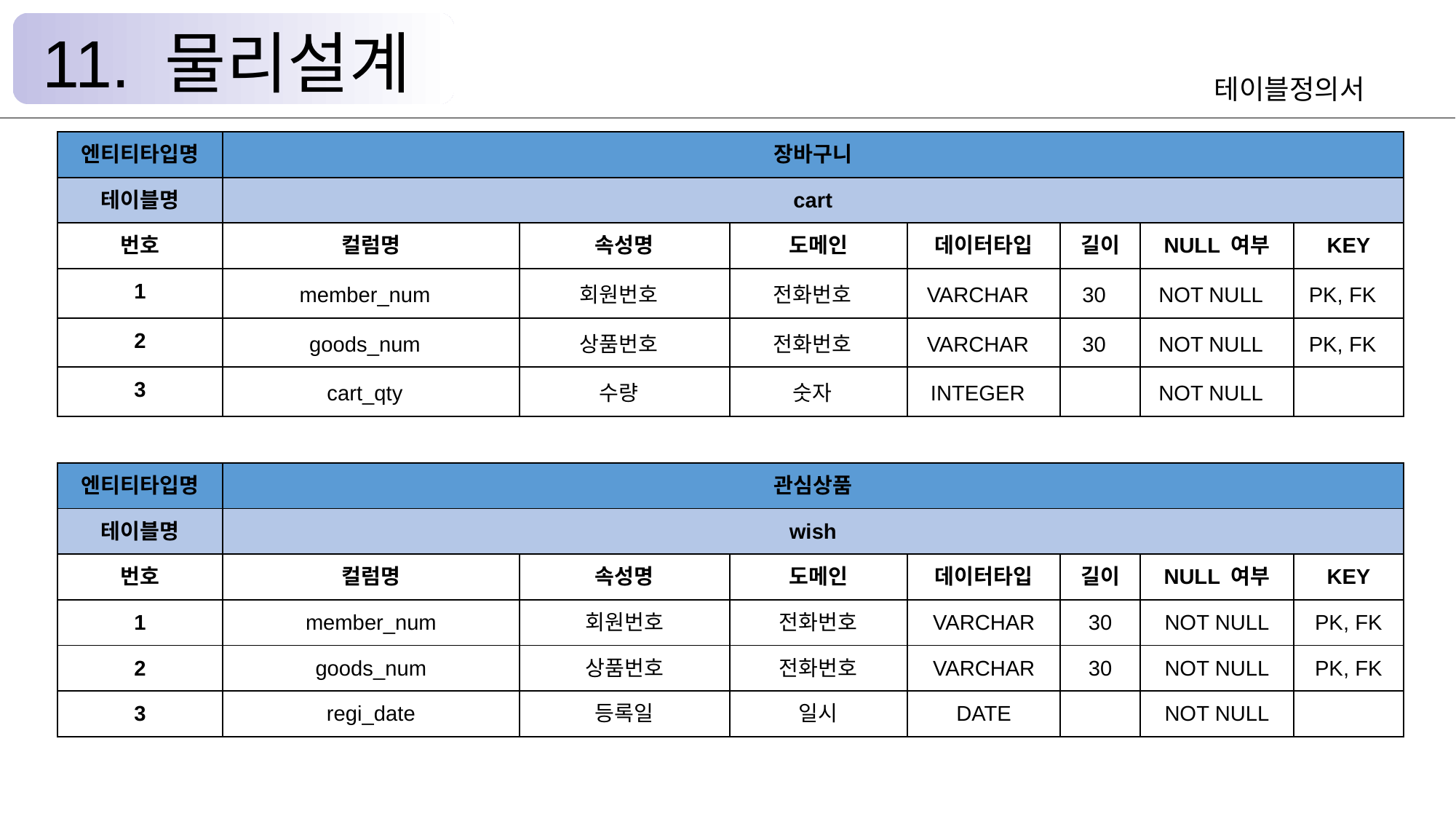

11. 물리설계

테이블정의서
| 엔티티타입명 | 장바구니 |  |  |  |  |  |  |
| --- | --- | --- | --- | --- | --- | --- | --- |
| 테이블명 | cart |  |  |  |  |  |  |
| 번호 | 컬럼명 | 속성명 | 도메인 | 데이터타입 | 길이 | NULL 여부 | KEY |
| 1 | member\_num | 회원번호 | 전화번호 | VARCHAR | 30 | NOT NULL | PK, FK |
| 2 | goods\_num | 상품번호 | 전화번호 | VARCHAR | 30 | NOT NULL | PK, FK |
| 3 | cart\_qty | 수량 | 숫자 | INTEGER |  | NOT NULL |  |
| 엔티티타입명 | 관심상품 |  |  |  |  |  |  |
| --- | --- | --- | --- | --- | --- | --- | --- |
| 테이블명 | wish |  |  |  |  |  |  |
| 번호 | 컬럼명 | 속성명 | 도메인 | 데이터타입 | 길이 | NULL 여부 | KEY |
| 1 | member\_num | 회원번호 | 전화번호 | VARCHAR | 30 | NOT NULL | PK, FK |
| 2 | goods\_num | 상품번호 | 전화번호 | VARCHAR | 30 | NOT NULL | PK, FK |
| 3 | regi\_date | 등록일 | 일시 | DATE |  | NOT NULL |  |